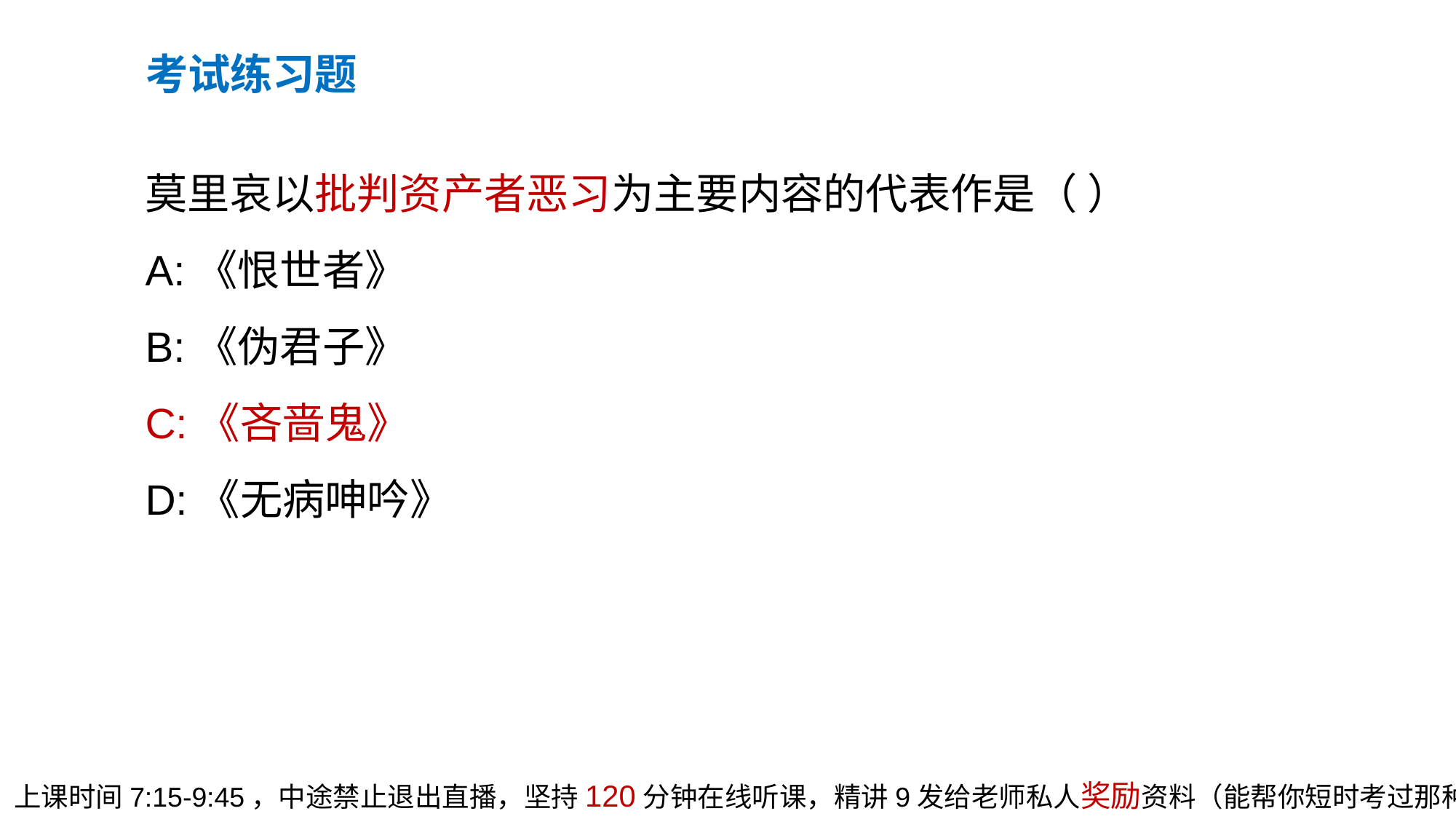

考试练习题
莫里哀以批判资产者恶习为主要内容的代表作是（ ）
A:《恨世者》
B:《伪君子》
C:《吝啬鬼》
D:《无病呻吟》